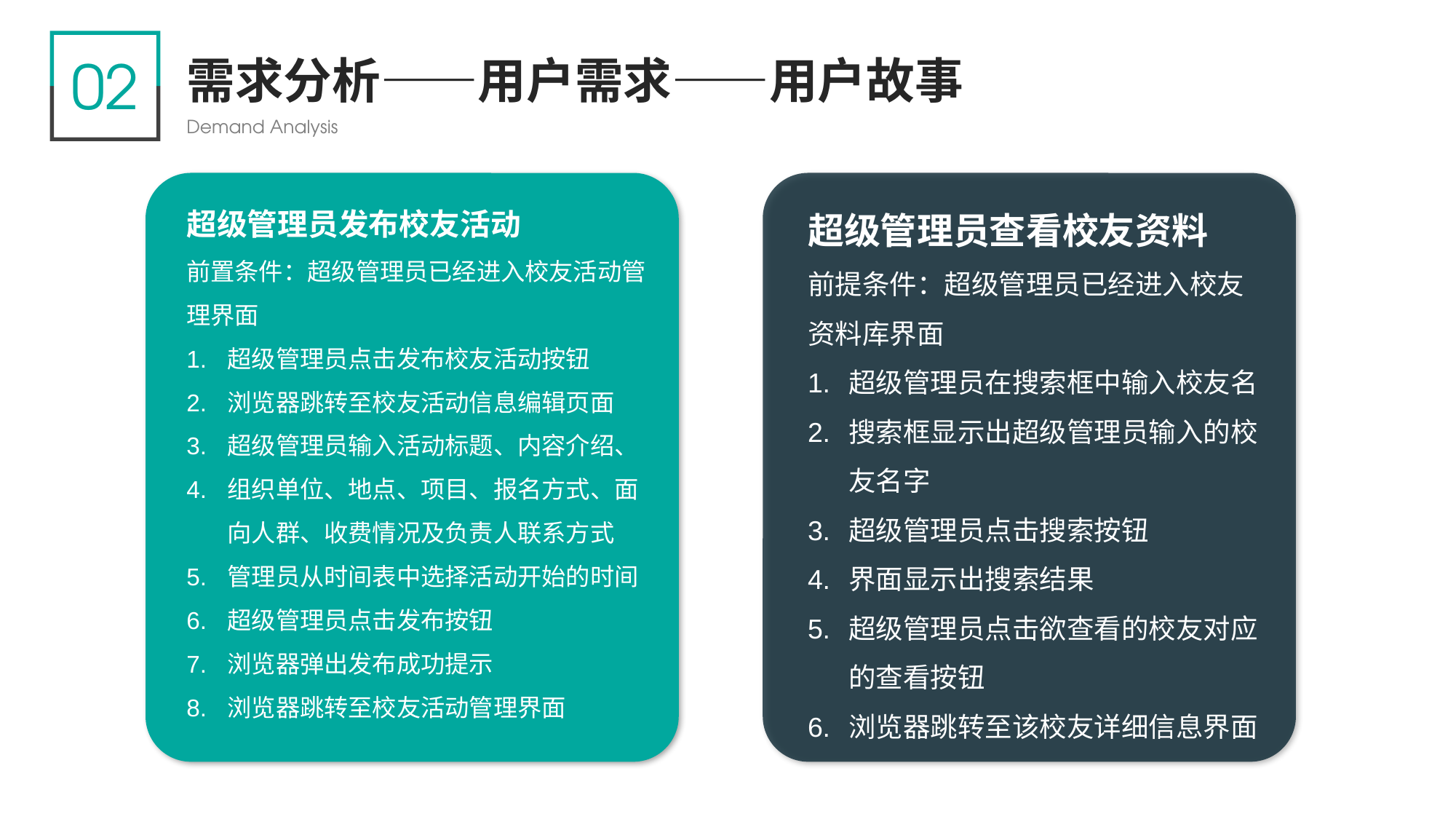

02
需求分析——用户需求——用户故事
Demand Analysis

超级管理员查看校友资料
前提条件：超级管理员已经进入校友资料库界面
超级管理员在搜索框中输入校友名
搜索框显示出超级管理员输入的校友名字
超级管理员点击搜索按钮
界面显示出搜索结果
超级管理员点击欲查看的校友对应的查看按钮
浏览器跳转至该校友详细信息界面
超级管理员发布校友活动
前置条件：超级管理员已经进入校友活动管理界面
超级管理员点击发布校友活动按钮
浏览器跳转至校友活动信息编辑页面
超级管理员输入活动标题、内容介绍、
组织单位、地点、项目、报名方式、面向人群、收费情况及负责人联系方式
管理员从时间表中选择活动开始的时间
超级管理员点击发布按钮
浏览器弹出发布成功提示
浏览器跳转至校友活动管理界面